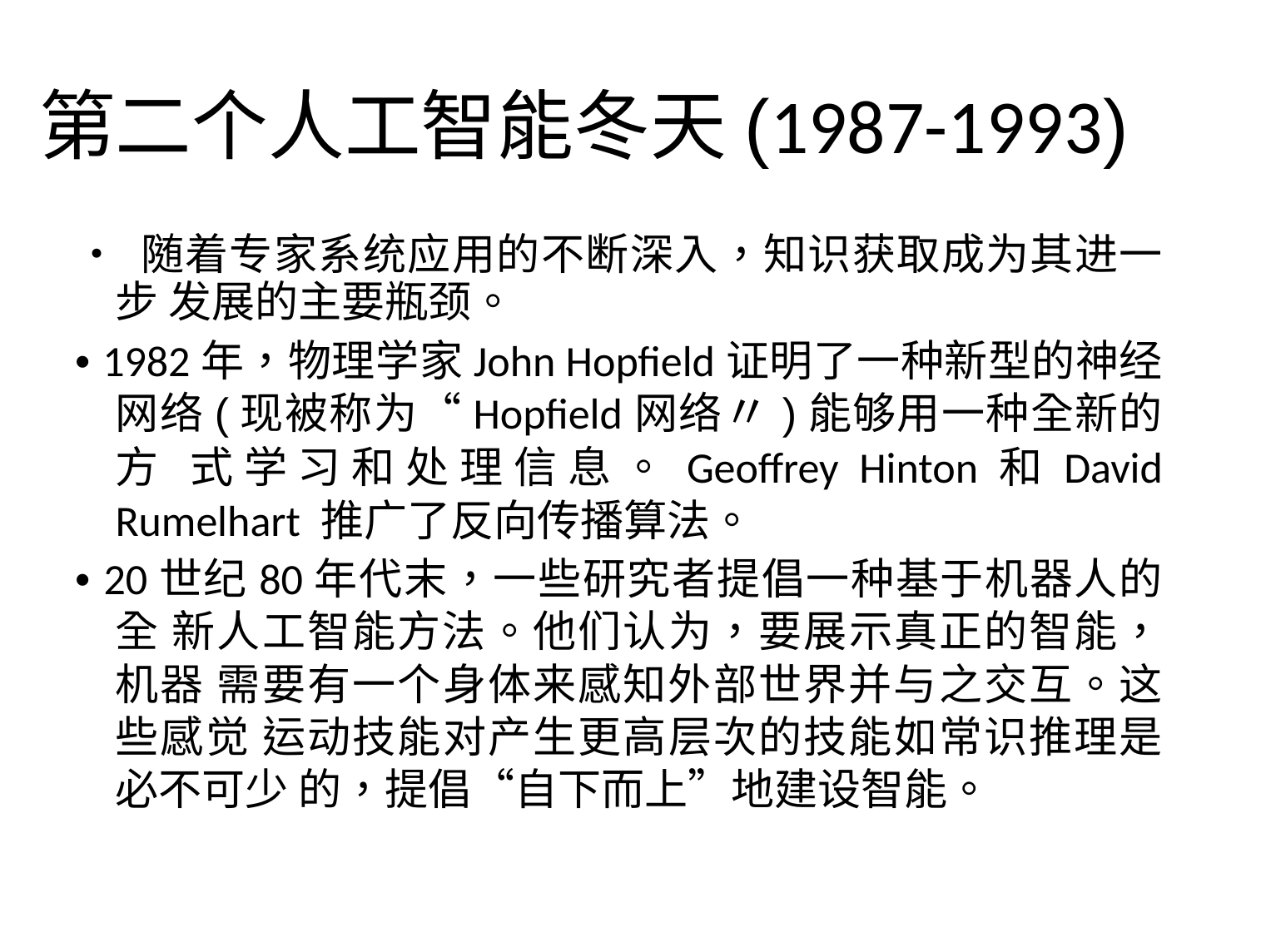

第二个人工智能冬天(1987-1993)
• 随着专家系统应用的不断深入，知识获取成为其进一步 发展的主要瓶颈。
• 1982年，物理学家John Hopfield证明了一种新型的神经 网络(现被称为“Hopfield网络〃)能够用一种全新的方 式学习和处理信息。Geoffrey Hinton和David Rumelhart 推广了反向传播算法。
• 20世纪80年代末，一些研究者提倡一种基于机器人的全 新人工智能方法。他们认为，要展示真正的智能，机器 需要有一个身体来感知外部世界并与之交互。这些感觉 运动技能对产生更高层次的技能如常识推理是必不可少 的，提倡“自下而上”地建设智能。